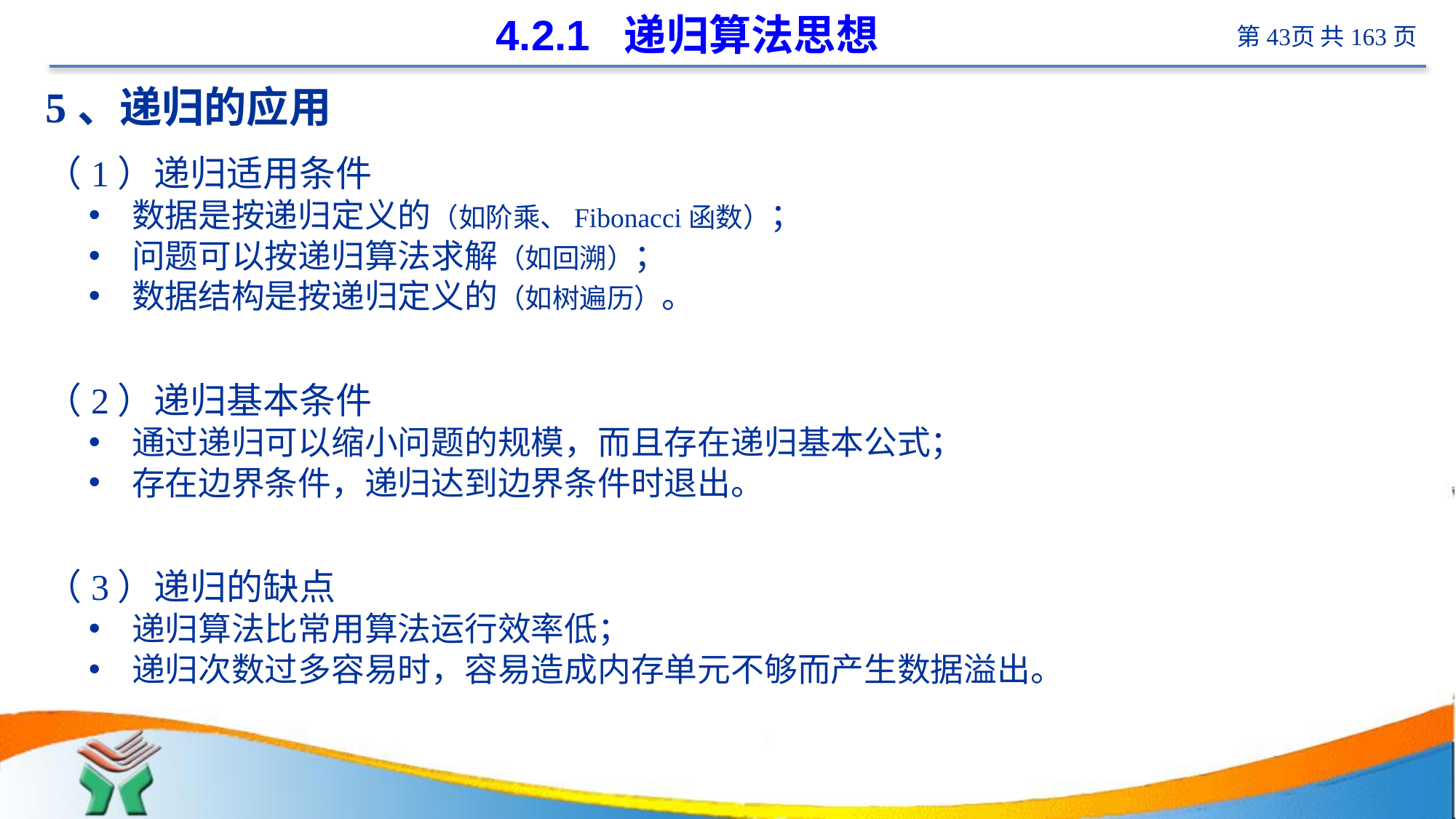

# 4.2.1  递归算法思想
5、递归的应用

（1）递归适用条件
数据是按递归定义的（如阶乘、Fibonacci函数）；
问题可以按递归算法求解（如回溯）；
数据结构是按递归定义的（如树遍历）。

（2）递归基本条件
通过递归可以缩小问题的规模，而且存在递归基本公式；
存在边界条件，递归达到边界条件时退出。

（3）递归的缺点
递归算法比常用算法运行效率低；
递归次数过多容易时，容易造成内存单元不够而产生数据溢出。